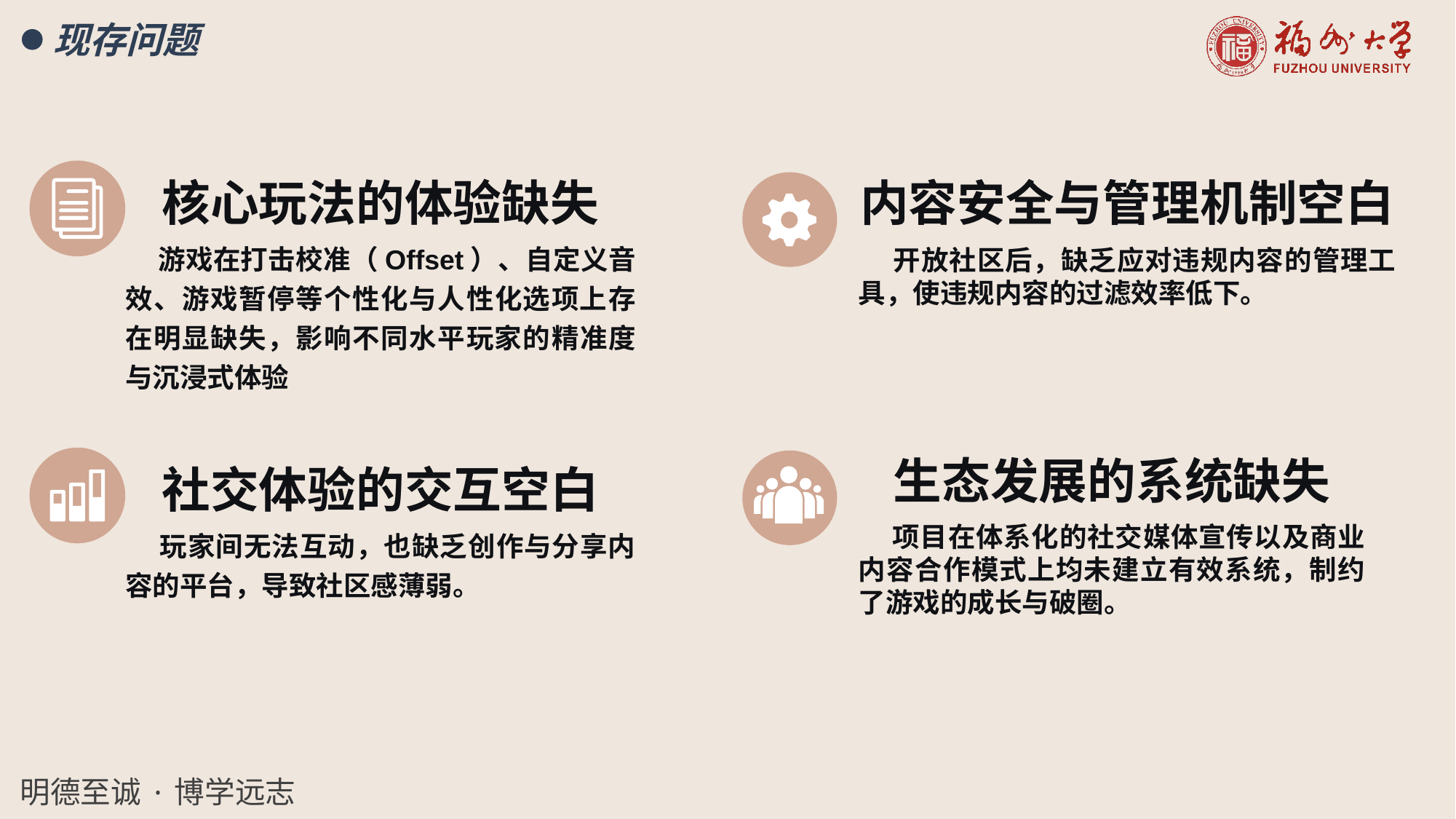

现存问题

核心玩法的体验缺失
    游戏在打击校准（Offset）、自定义音效、游戏暂停等个性化与人性化选项上存在明显缺失，影响不同水平玩家的精准度与沉浸式体验

内容安全与管理机制空白

    开放社区后，缺乏应对违规内容的管理工具，使违规内容的过滤效率低下。

社交体验的交互空白
    玩家间无法互动，也缺乏创作与分享内容的平台，导致社区感薄弱。

生态发展的系统缺失

    项目在体系化的社交媒体宣传以及商业内容合作模式上均未建立有效系统，制约了游戏的成长与破圈。